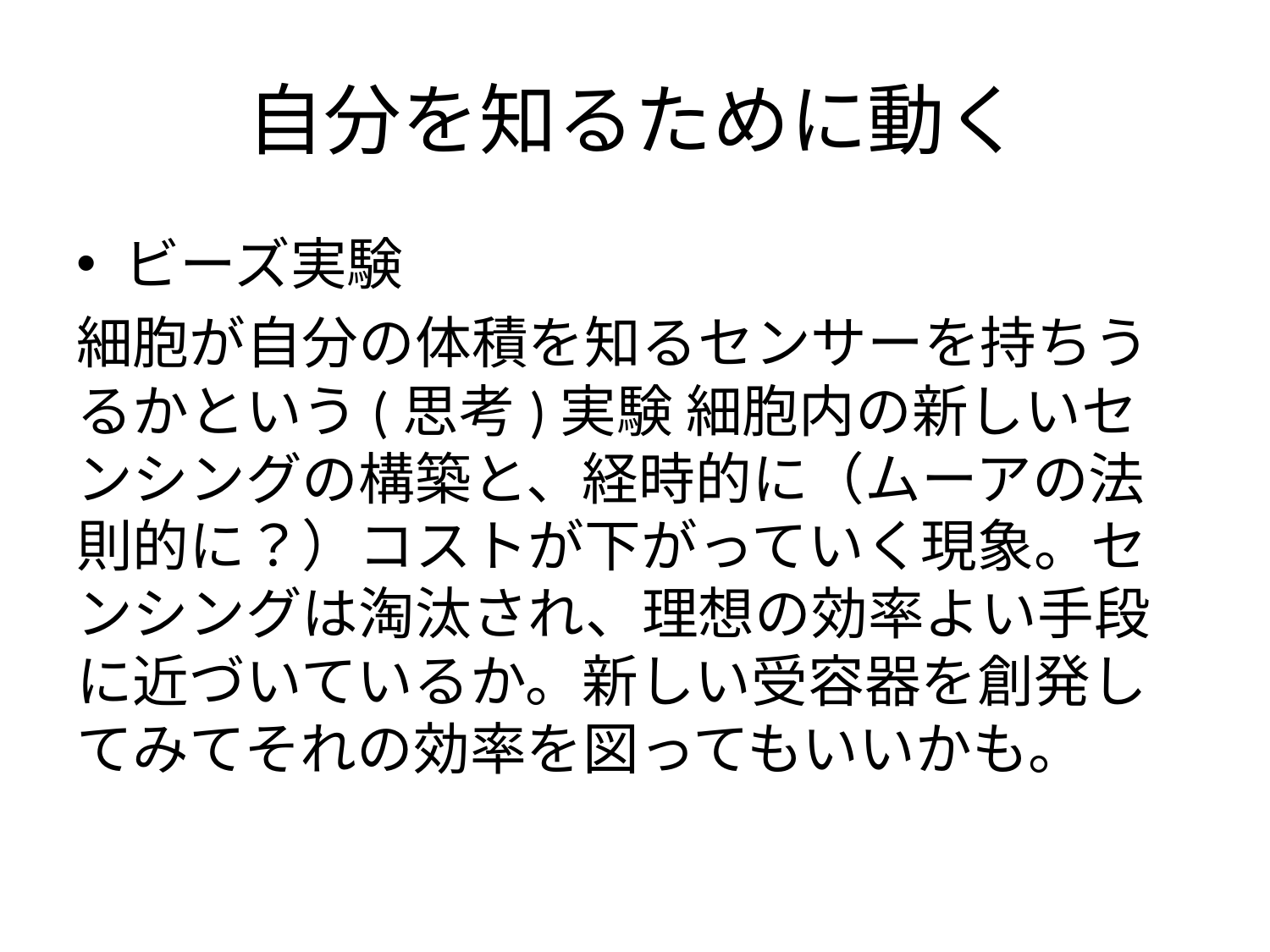

# 自分を知るために動く
ビーズ実験
細胞が自分の体積を知るセンサーを持ちうるかという(思考)実験 細胞内の新しいセンシングの構築と、経時的に（ムーアの法則的に？）コストが下がっていく現象。センシングは淘汰され、理想の効率よい手段に近づいているか。新しい受容器を創発してみてそれの効率を図ってもいいかも。